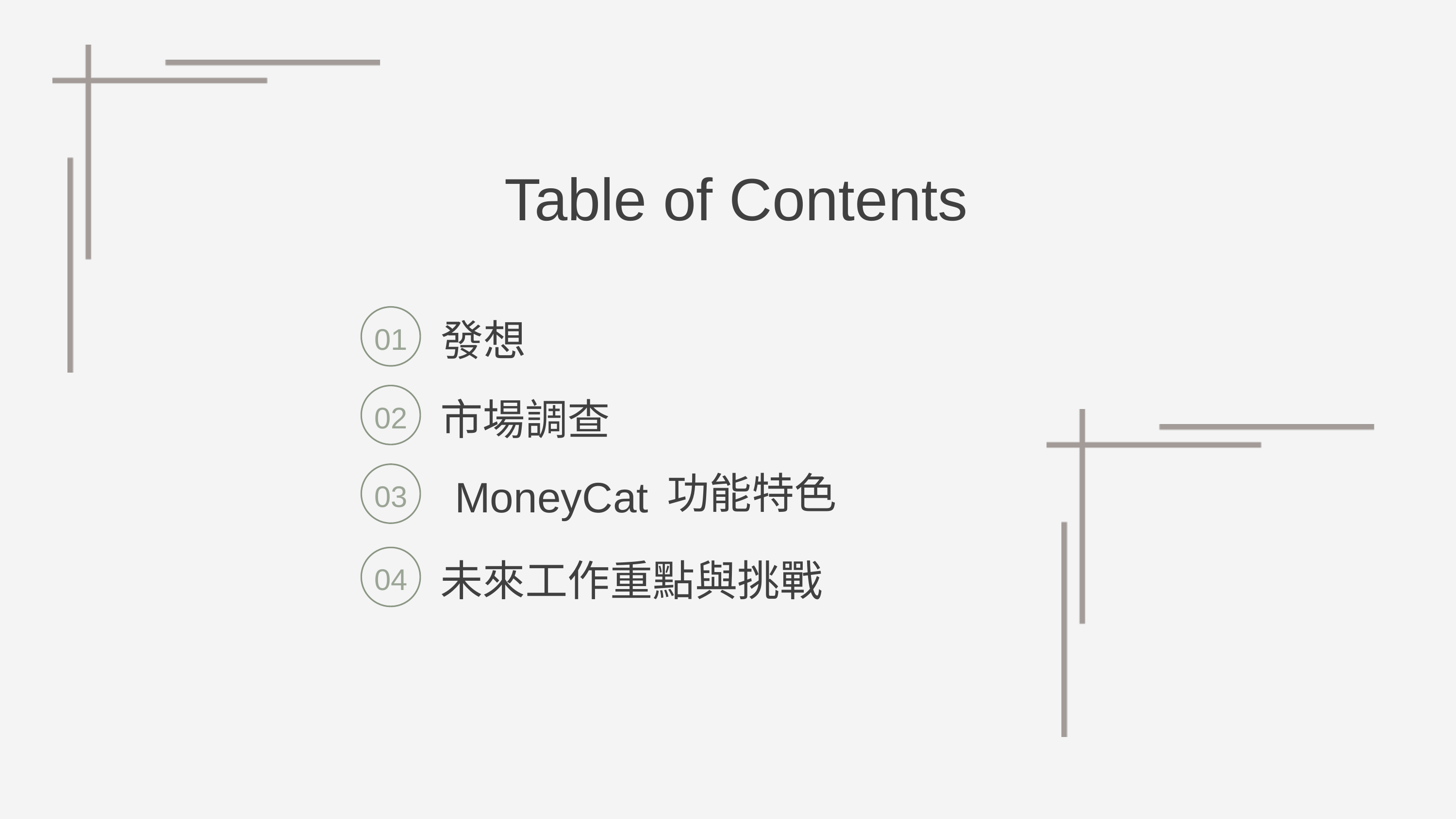

Table of Contents

發想
01

市場調查
02

MoneyCat
功能特色
03

未來工作重點與挑戰
04